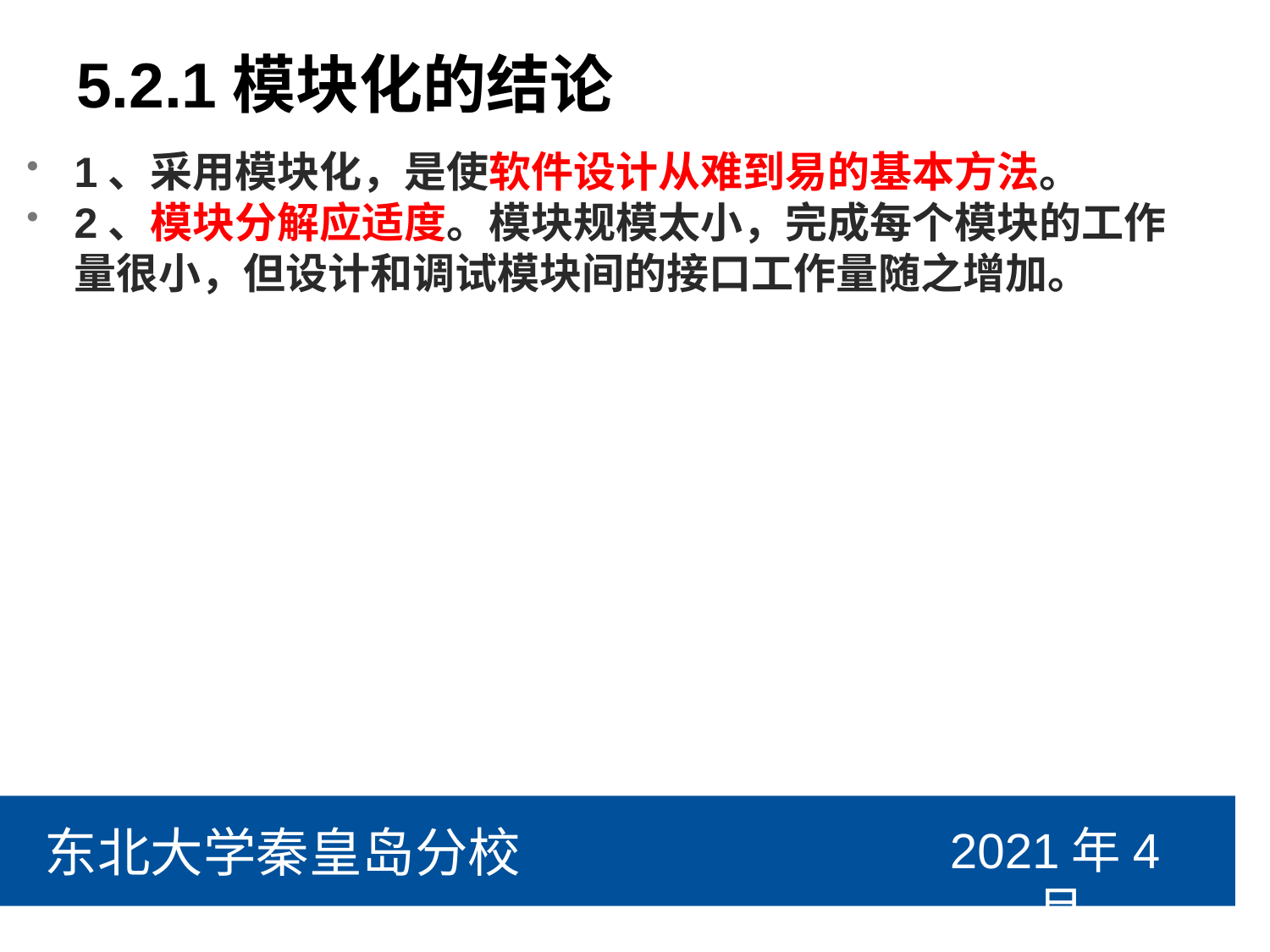

# 5.2.1模块化的结论
1、采用模块化，是使软件设计从难到易的基本方法。
2、模块分解应适度。模块规模太小，完成每个模块的工作量很小，但设计和调试模块间的接口工作量随之增加。